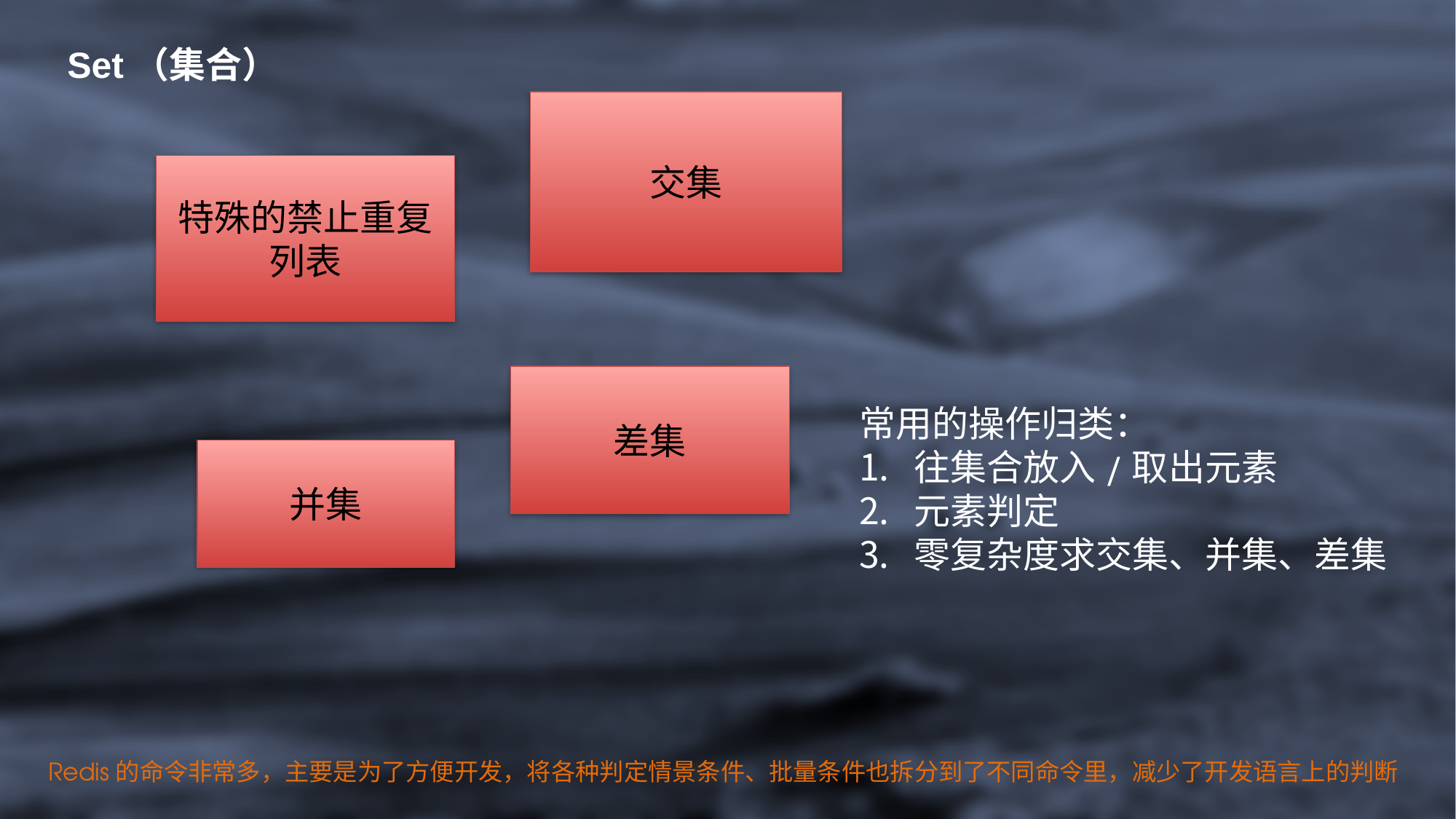

Set（集合）
交集
特殊的禁止重复列表
差集
常用的操作归类：
往集合放入/取出元素
元素判定
零复杂度求交集、并集、差集

并集
Redis的命令非常多，主要是为了方便开发，将各种判定情景条件、批量条件也拆分到了不同命令里，减少了开发语言上的判断